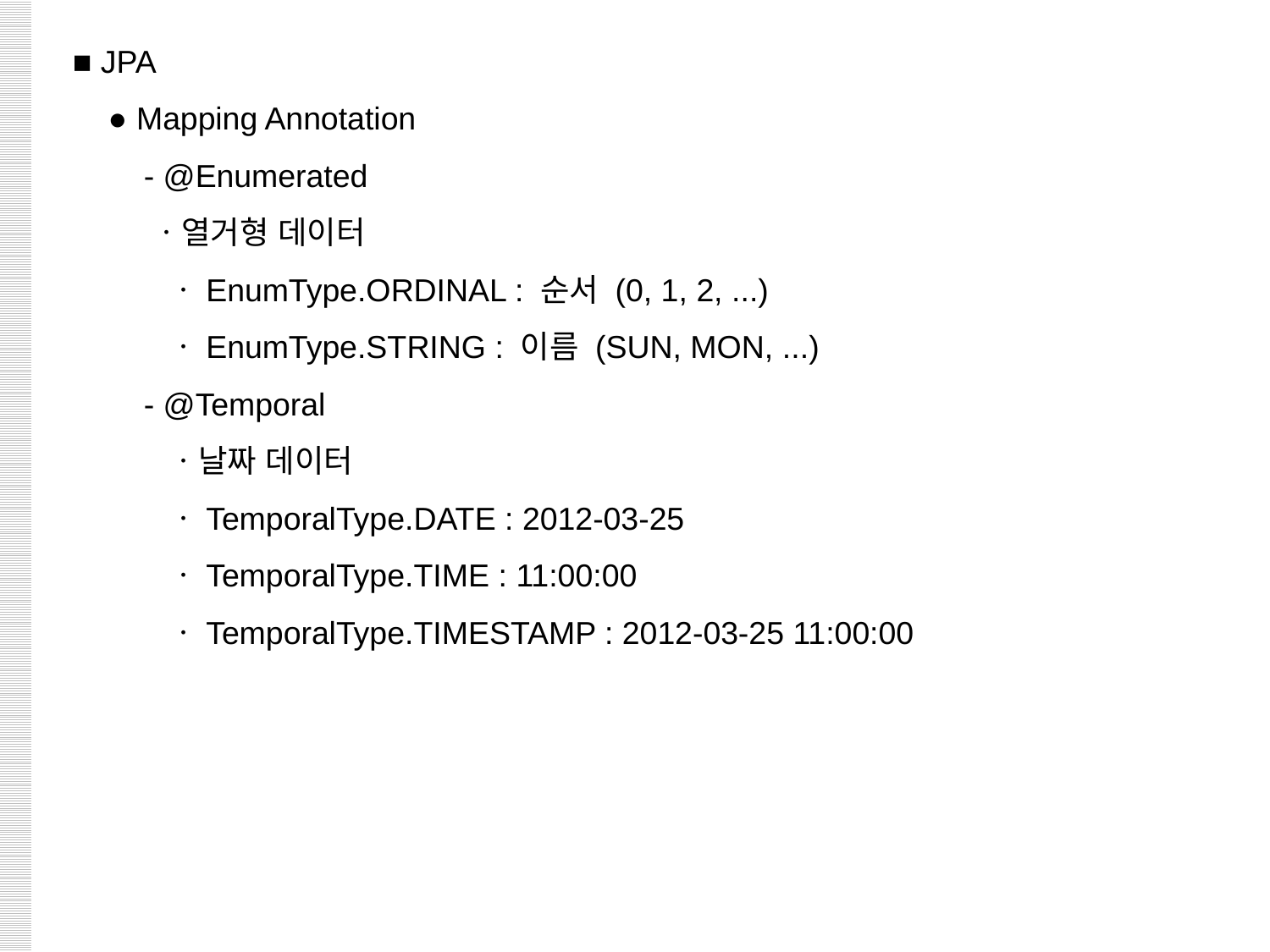

■ JPA
    ● Mapping Annotation
        - @Enumerated
          ㆍ열거형 데이터
          ㆍEnumType.ORDINAL : 순서 (0, 1, 2, ...)
          ㆍEnumType.STRING : 이름 (SUN, MON, ...)
        - @Temporal
          ㆍ날짜 데이터
          ㆍTemporalType.DATE : 2012-03-25
          ㆍTemporalType.TIME : 11:00:00
          ㆍTemporalType.TIMESTAMP : 2012-03-25 11:00:00